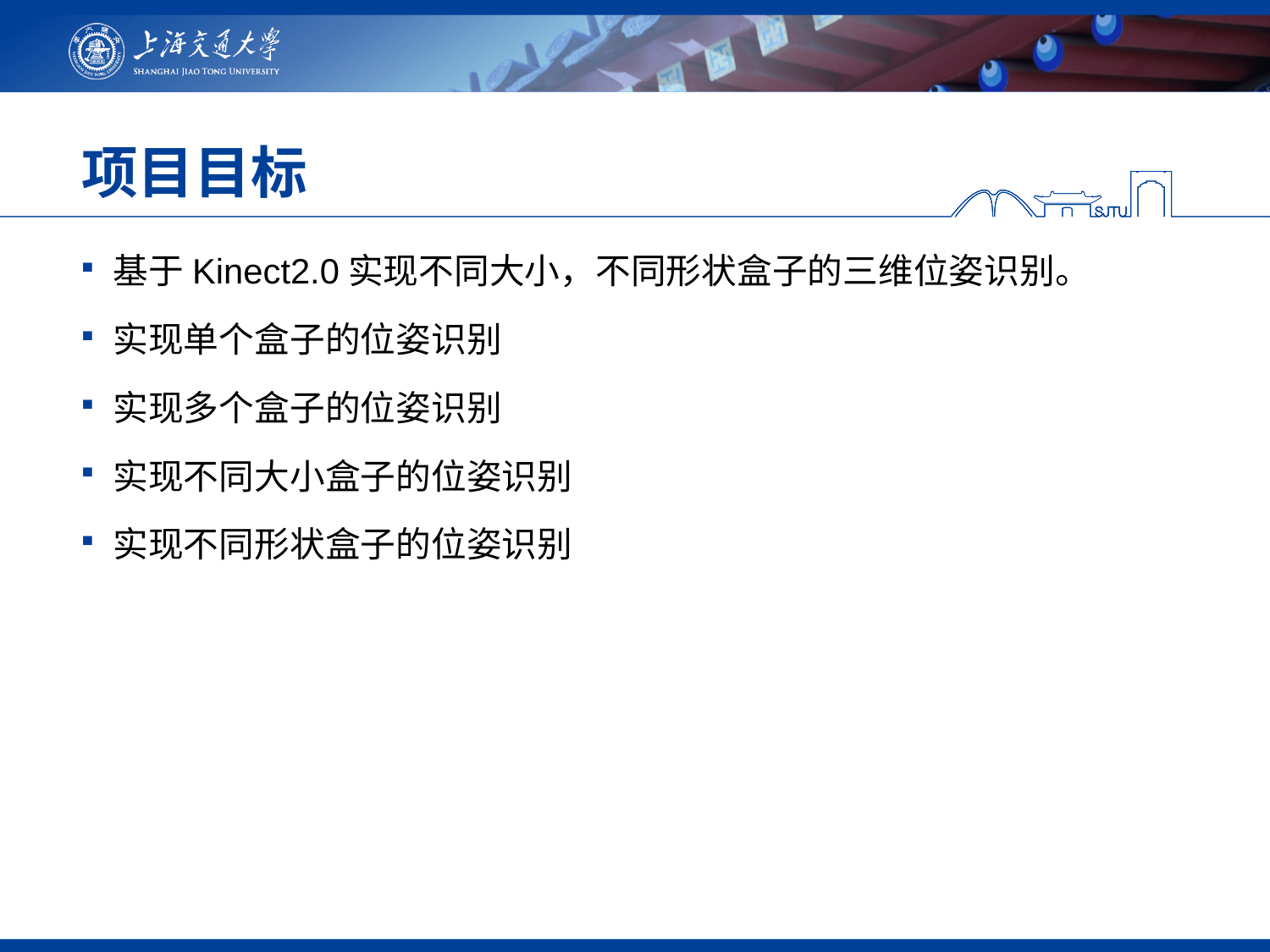

# 项目目标
基于Kinect2.0实现不同大小，不同形状盒子的三维位姿识别。
实现单个盒子的位姿识别
实现多个盒子的位姿识别
实现不同大小盒子的位姿识别
实现不同形状盒子的位姿识别